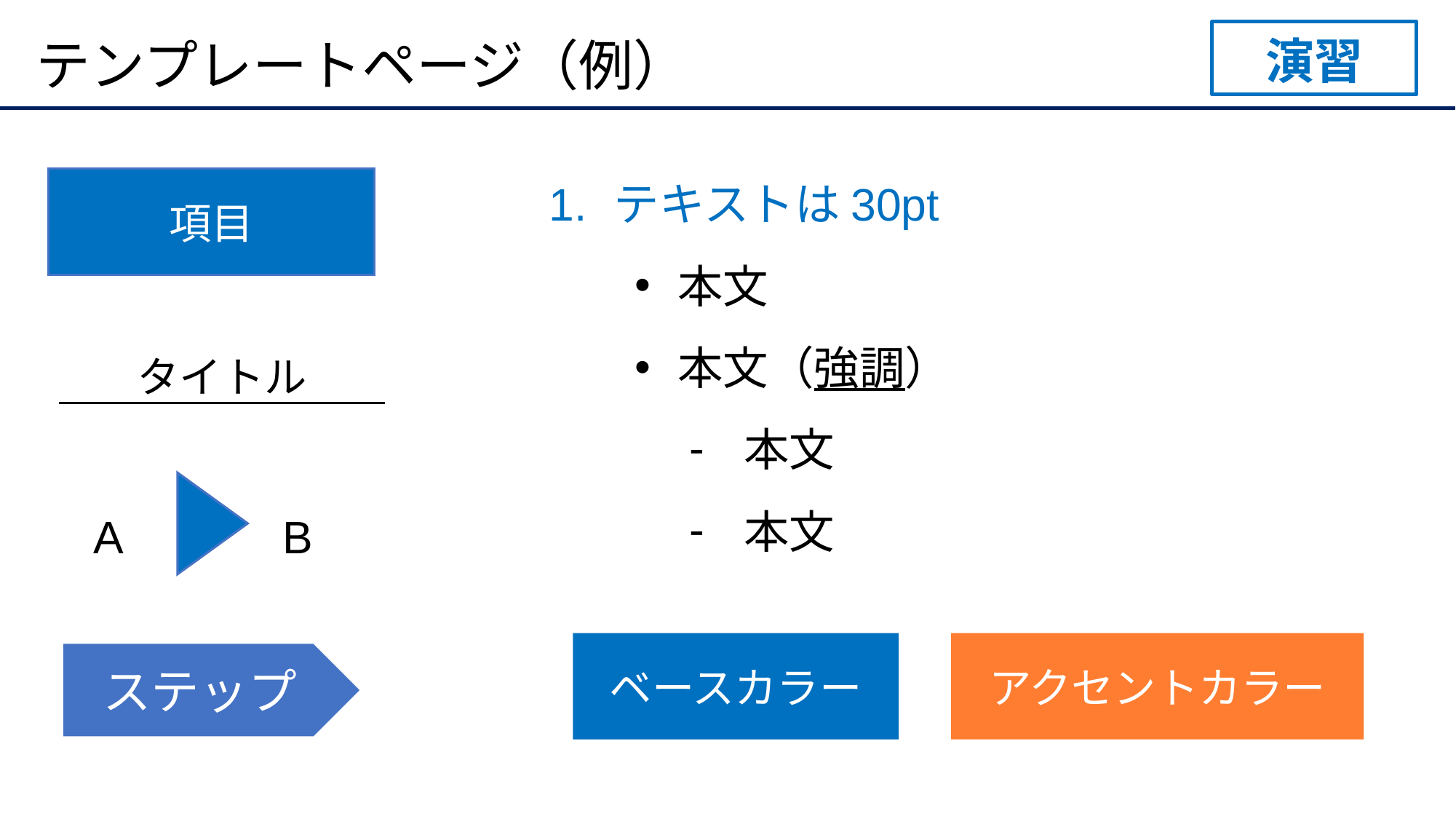

演習
# テンプレートページ（例）
テキストは30pt
本文
本文（強調）
本文
本文
項目
タイトル
A
B

ベースカラー
アクセントカラー
ステップ